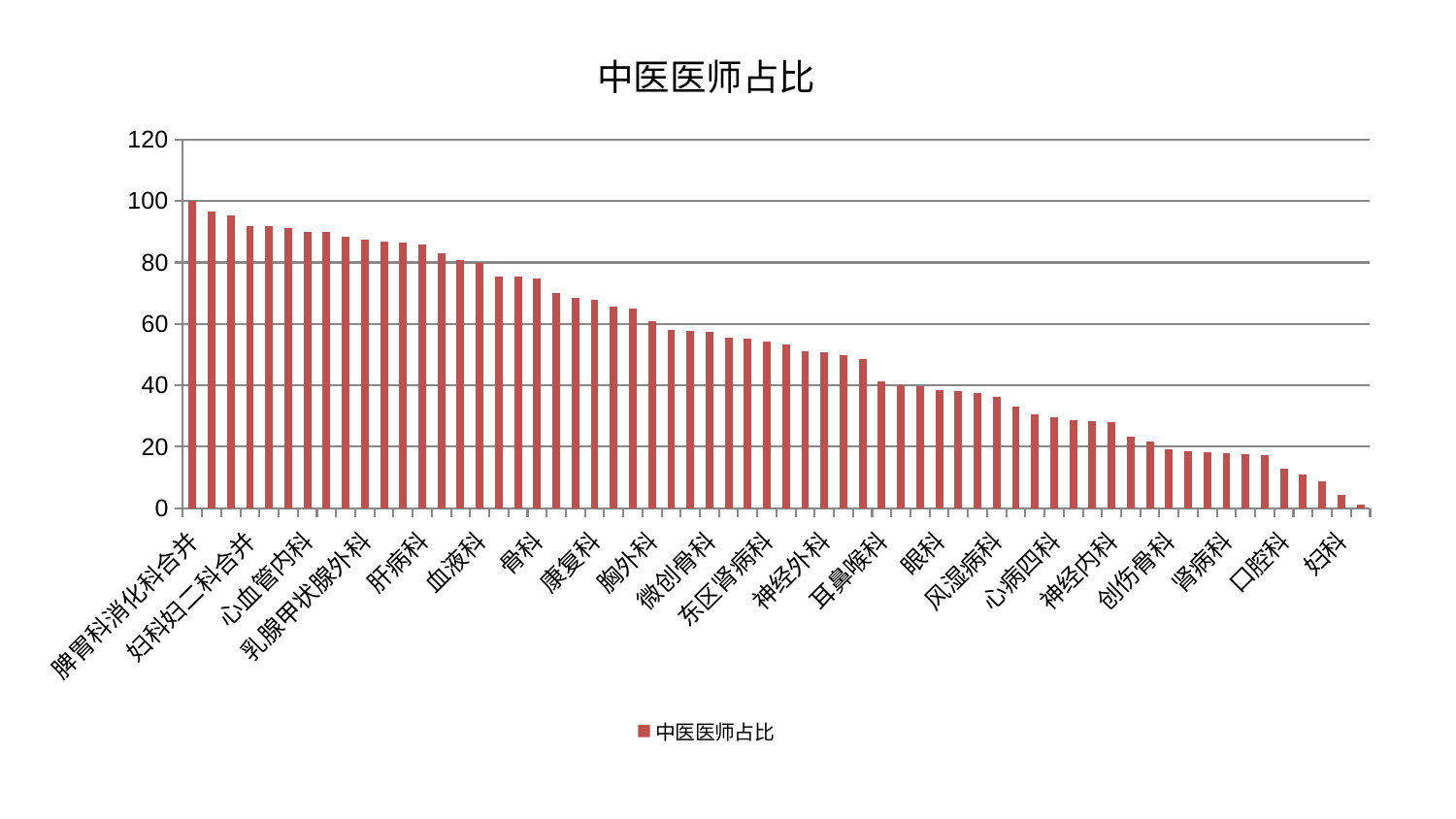

### Chart: 中医医师占比

| Category | 中医医师占比 |
|---|---|
| 脾胃科消化科合并 | 100.0 |
| 运动损伤骨科 | 96.51229936998106 |
| 内分泌科 | 95.24355629357882 |
| 妇科妇二科合并 | 91.87361829670925 |
| 关节骨科 | 91.79923659601896 |
| 消化内科 | 91.30816947940221 |
| 心血管内科 | 90.08344092772317 |
| 妇二科 | 90.03284626629734 |
| 泌尿外科 | 88.23662121719534 |
| 乳腺甲状腺外科 | 87.54516379153615 |
| 显微骨科 | 86.67875222665629 |
| 肝胆外科 | 86.52976649382047 |
| 肝病科 | 85.73226410658859 |
| 综合内科 | 83.014129889255 |
| 心病一科 | 80.9370139247363 |
| 血液科 | 79.92810206490026 |
| 脑病二科 | 75.55684875066247 |
| 肾脏内科 | 75.46350427884292 |
| 骨科 | 74.95466479487763 |
| 医院 | 70.02250864511075 |
| 呼吸内科 | 68.56489398315698 |
| 康复科 | 67.74864480145122 |
| 儿科 | 65.55765627730187 |
| 男科 | 65.03043396320736 |
| 胸外科 | 60.76866455134251 |
| 重症医学科 | 57.92369663863892 |
| 脾胃病科 | 57.66731701861702 |
| 微创骨科 | 57.52931082927057 |
| 脑病三科 | 55.538814025089486 |
| 老年医学科 | 55.30149428561857 |
| 东区肾病科 | 54.39940144877229 |
| 肛肠科 | 53.324194224454914 |
| 普通外科 | 50.991914806272774 |
| 神经外科 | 50.69706148173466 |
| 东区重症医学科 | 49.75846949130489 |
| 皮肤科 | 48.64467286548626 |
| 耳鼻喉科 | 41.18655775952747 |
| 针灸科 | 39.94149912034517 |
| 心病二科 | 39.737048219277035 |
| 眼科 | 38.42218221197589 |
| 肿瘤内科 | 38.124383003422736 |
| 脊柱骨科 | 37.64031368860277 |
| 风湿病科 | 36.110879492932035 |
| 中医经典科 | 33.25370745779988 |
| 身心医学科 | 30.476740888771815 |
| 心病四科 | 29.767160033792383 |
| 治未病中心 | 28.813159706716384 |
| 西区重症医学科 | 28.396884471433467 |
| 神经内科 | 27.976588576829187 |
| 美容皮肤科 | 23.433651017880443 |
| 小儿骨科 | 21.854933394083176 |
| 创伤骨科 | 19.067013330746008 |
| 周围血管科 | 18.600934539164292 |
| 中医外治中心 | 18.16943362827823 |
| 肾病科 | 17.881371677842004 |
| 心病三科 | 17.66056359933237 |
| 产科 | 17.44437534798562 |
| 口腔科 | 12.812369569029112 |
| 脑病一科 | 10.848515718685924 |
| 小儿推拿科 | 8.781393125956004 |
| 妇科 | 4.497662346260434 |
| 推拿科 | 1.2970792513146367 |
103